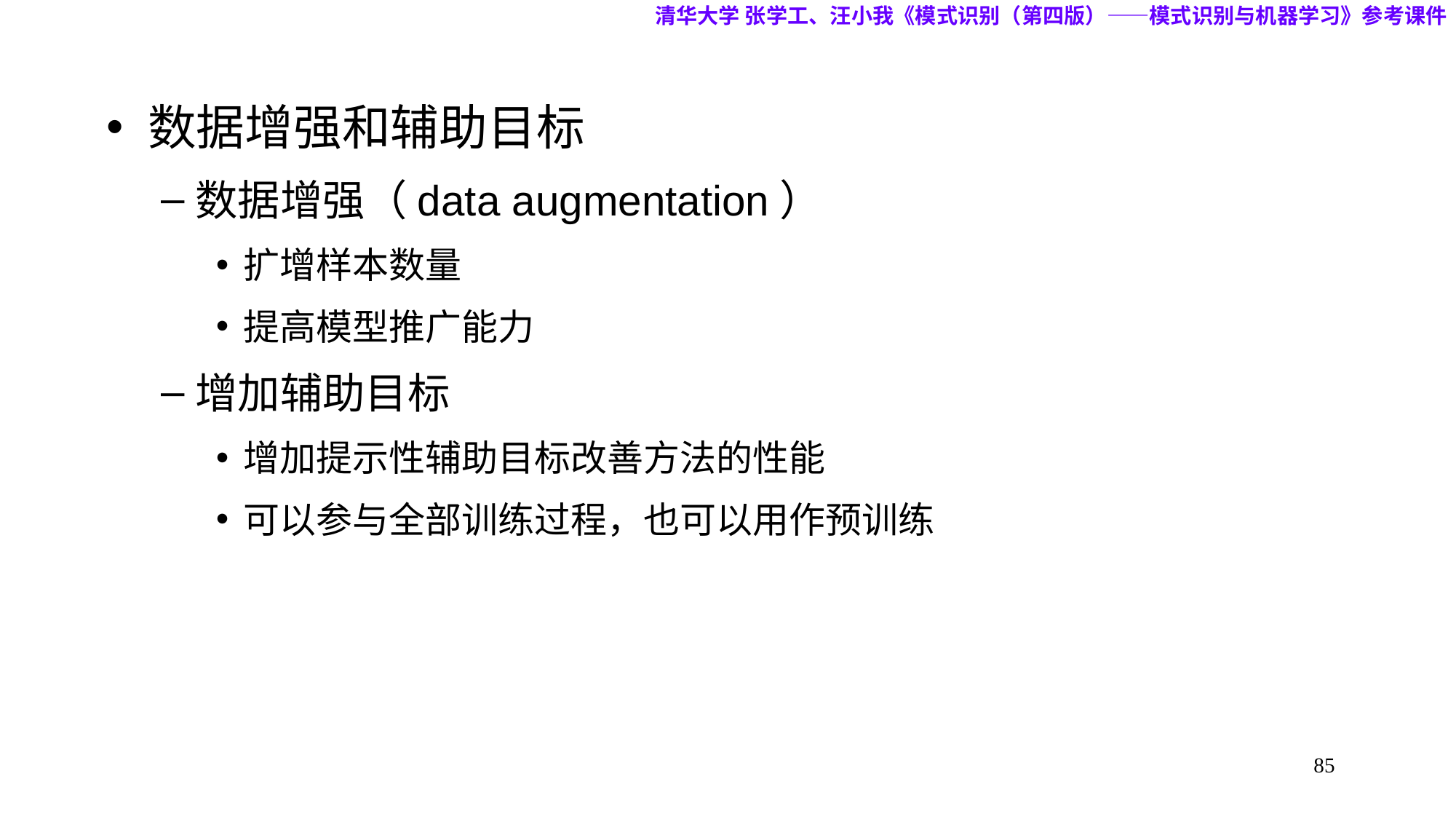

清华大学 张学工、汪小我《模式识别（第四版）——模式识别与机器学习》参考课件
数据增强和辅助目标
数据增强（data augmentation）
扩增样本数量
提高模型推广能力
增加辅助目标
增加提示性辅助目标改善方法的性能
可以参与全部训练过程，也可以用作预训练

85